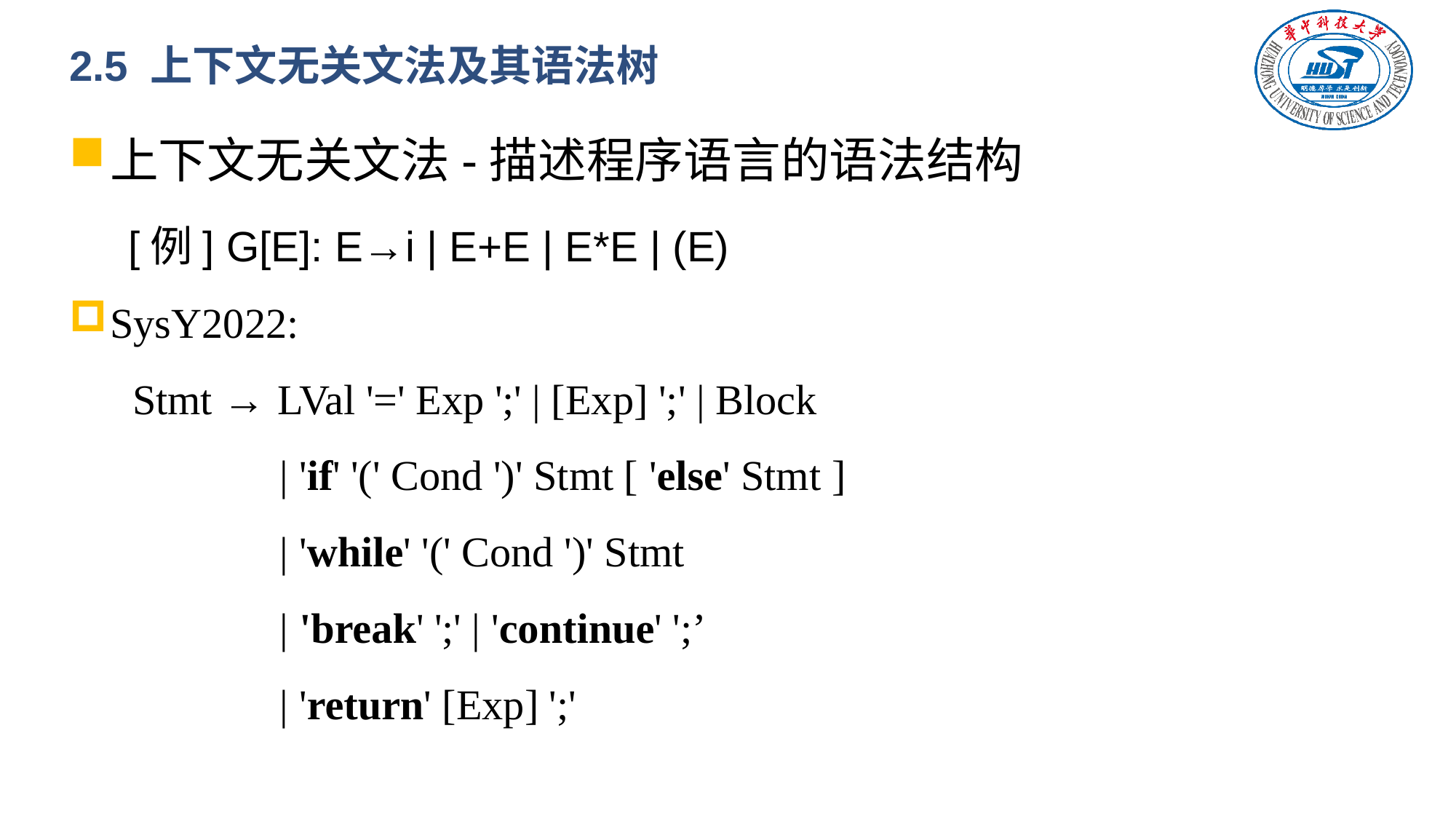

# 2.5 上下文无关文法及其语法树
上下文无关文法-描述程序语言的语法结构
     [例] G[E]: E→i | E+E | E*E | (E)
SysY2022:
      Stmt → LVal '=' Exp ';' | [Exp] ';' | Block
                    | 'if' '(' Cond ')' Stmt [ 'else' Stmt ]
                    | 'while' '(' Cond ')' Stmt
                    | 'break' ';' | 'continue' ';’
                    | 'return' [Exp] ';'

45